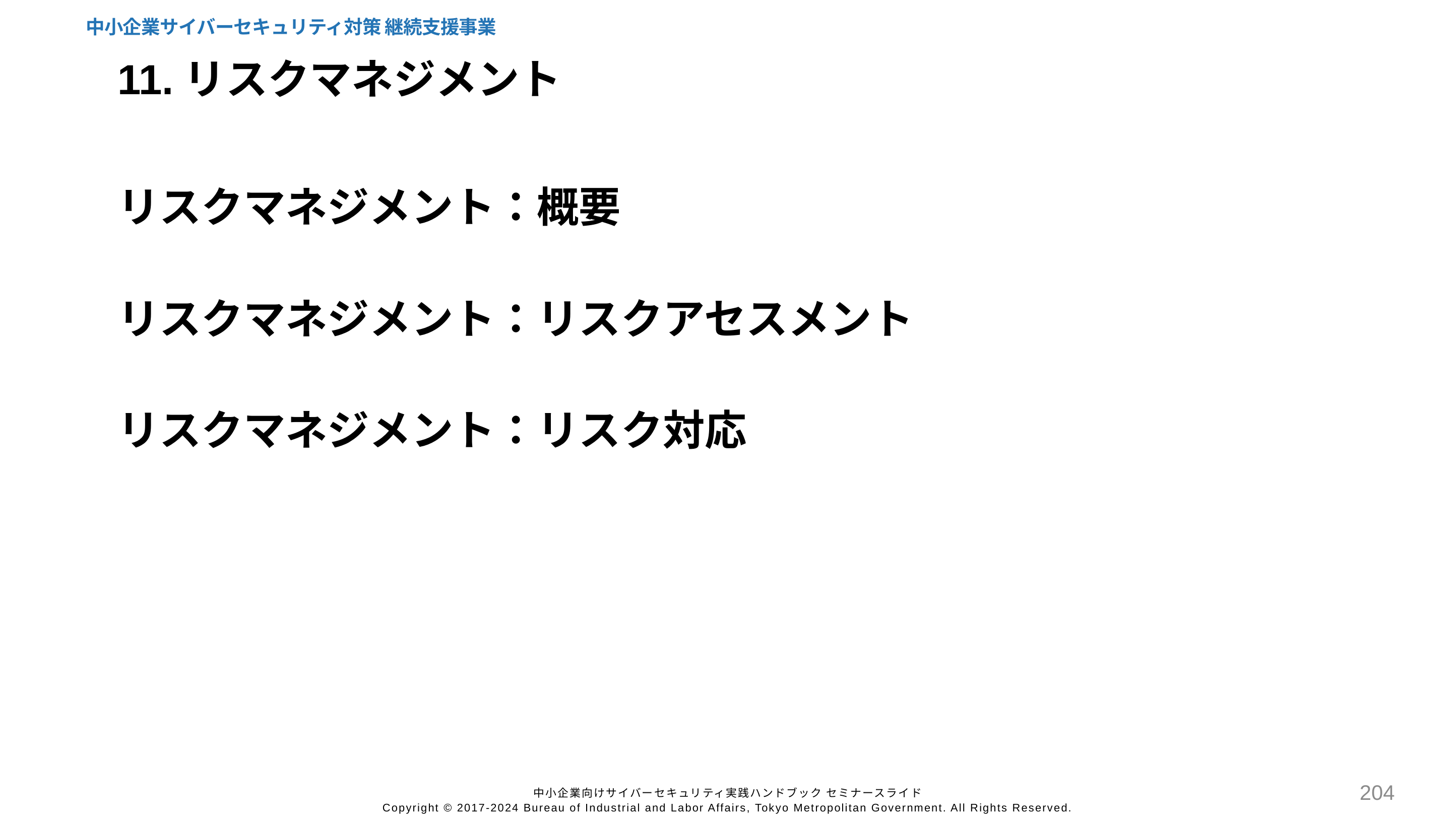

中小企業サイバーセキュリティ対策 継続支援事業
11.リスクマネジメント

リスクマネジメント：概要

リスクマネジメント：リスクアセスメント

リスクマネジメント：リスク対応
204